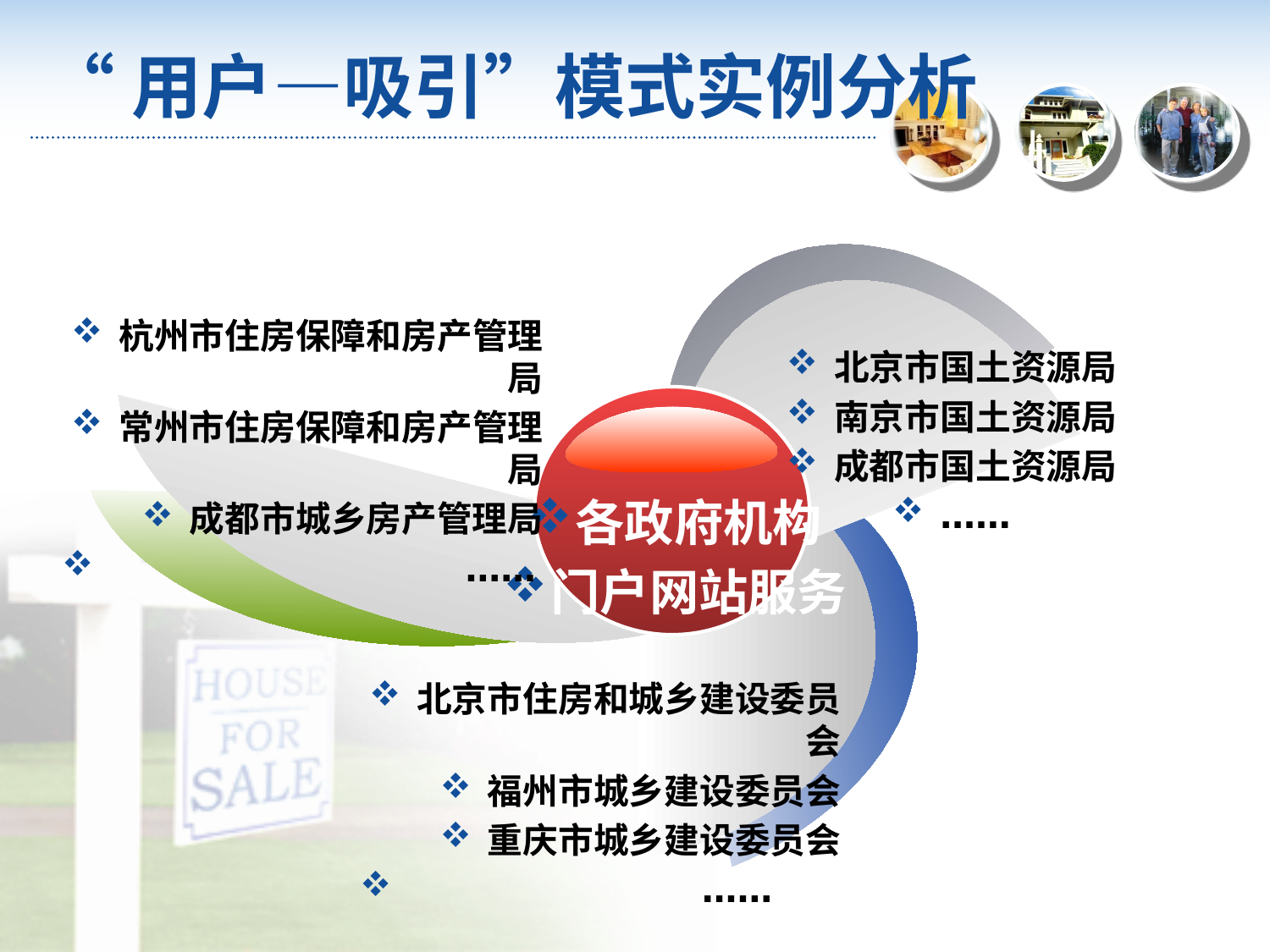

# “用户—吸引”模式实例分析

杭州市住房保障和房产管理局
常州市住房保障和房产管理局
成都市城乡房产管理局
                             ……

北京市国土资源局
南京市国土资源局
成都市国土资源局
……

各政府机构
门户网站服务
北京市住房和城乡建设委员会
福州市城乡建设委员会
重庆市城乡建设委员会
                        ……